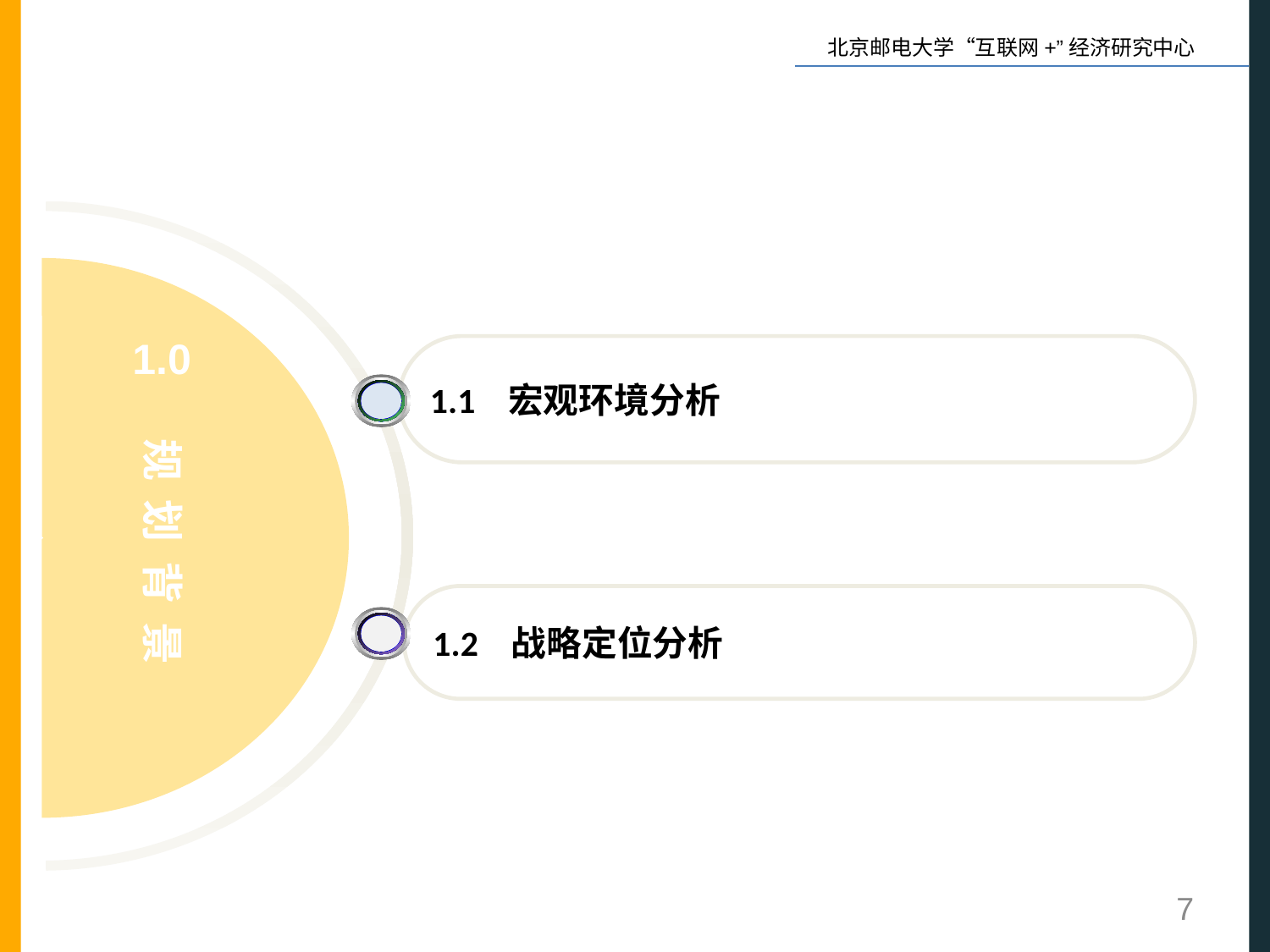

1.0
1.1   宏观环境分析

规  划  背  景
1.2   战略定位分析

7